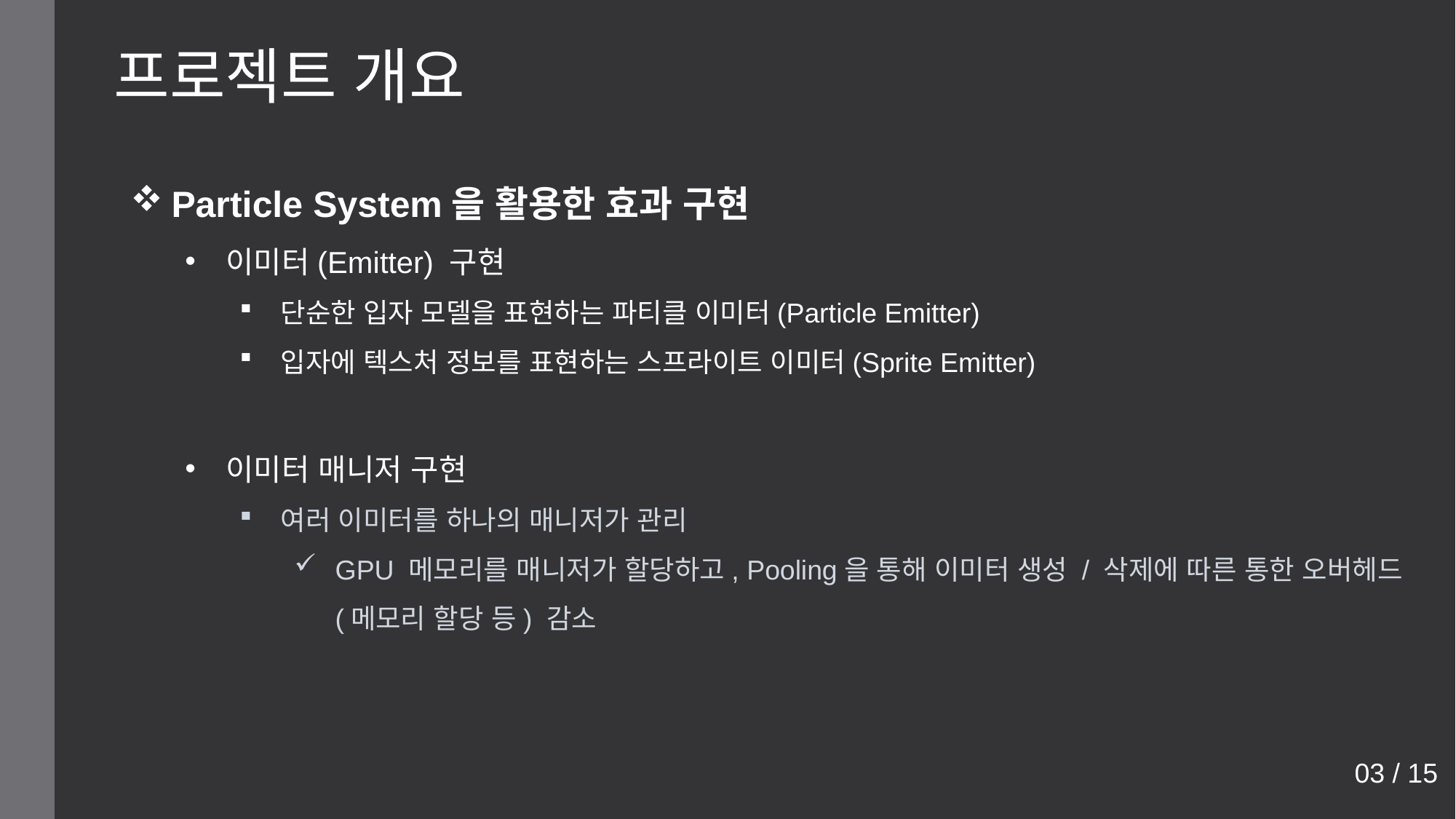

프로젝트 개요
Particle System을 활용한 효과 구현
이미터(Emitter) 구현
단순한 입자 모델을 표현하는 파티클 이미터(Particle Emitter)
입자에 텍스처 정보를 표현하는 스프라이트 이미터(Sprite Emitter)

이미터 매니저 구현
여러 이미터를 하나의 매니저가 관리
GPU 메모리를 매니저가 할당하고, Pooling을 통해 이미터 생성 / 삭제에 따른 통한 오버헤드(메모리 할당 등) 감소
03 / 15